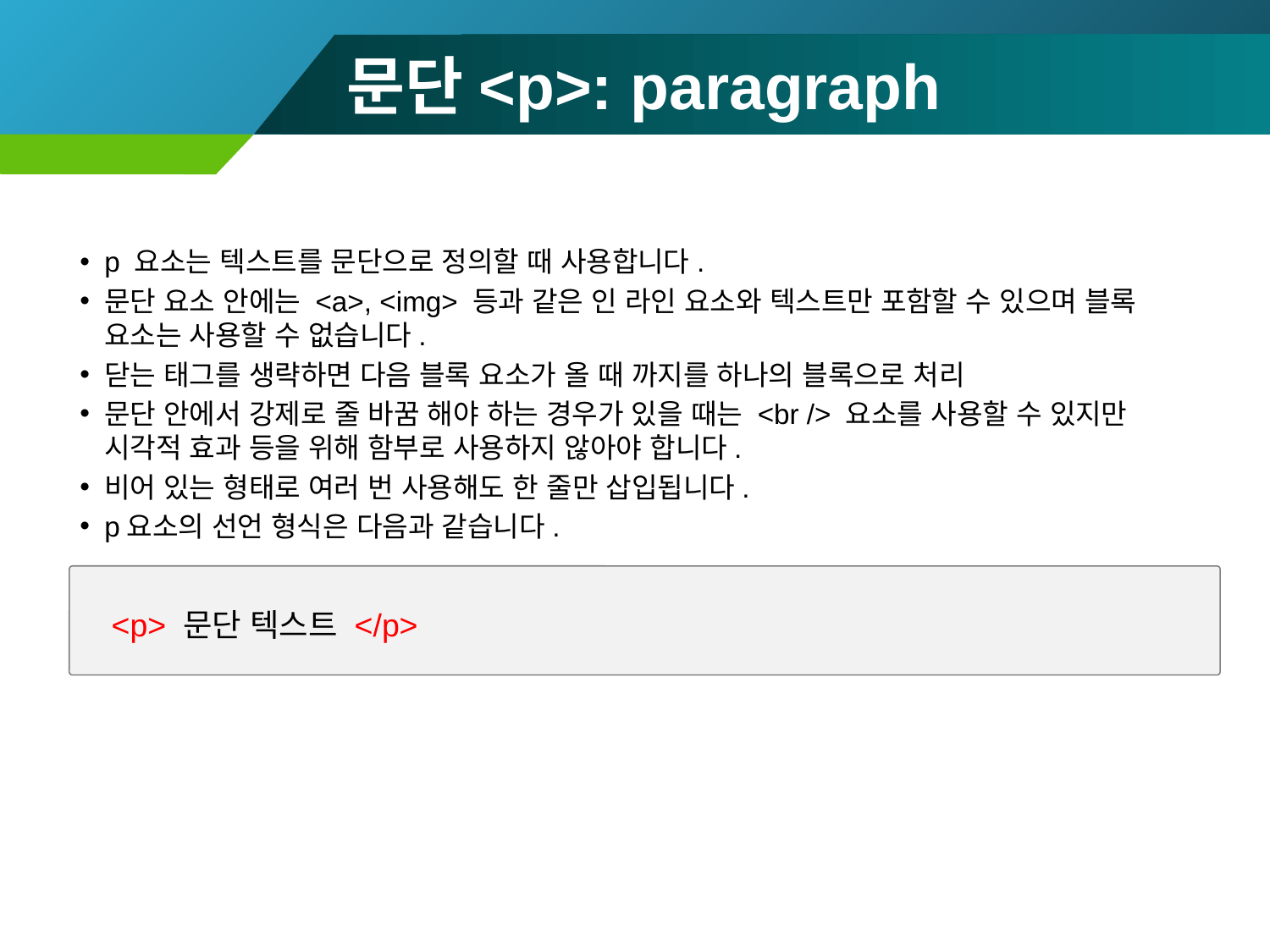

# 문단<p>: paragraph
p 요소는 텍스트를 문단으로 정의할 때 사용합니다.
문단 요소 안에는 <a>, <img> 등과 같은 인 라인 요소와 텍스트만 포함할 수 있으며 블록 요소는 사용할 수 없습니다.
닫는 태그를 생략하면 다음 블록 요소가 올 때 까지를 하나의 블록으로 처리
문단 안에서 강제로 줄 바꿈 해야 하는 경우가 있을 때는 <br /> 요소를 사용할 수 있지만 시각적 효과 등을 위해 함부로 사용하지 않아야 합니다.
비어 있는 형태로 여러 번 사용해도 한 줄만 삽입됩니다.
p요소의 선언 형식은 다음과 같습니다.

<p> 문단 텍스트 </p>